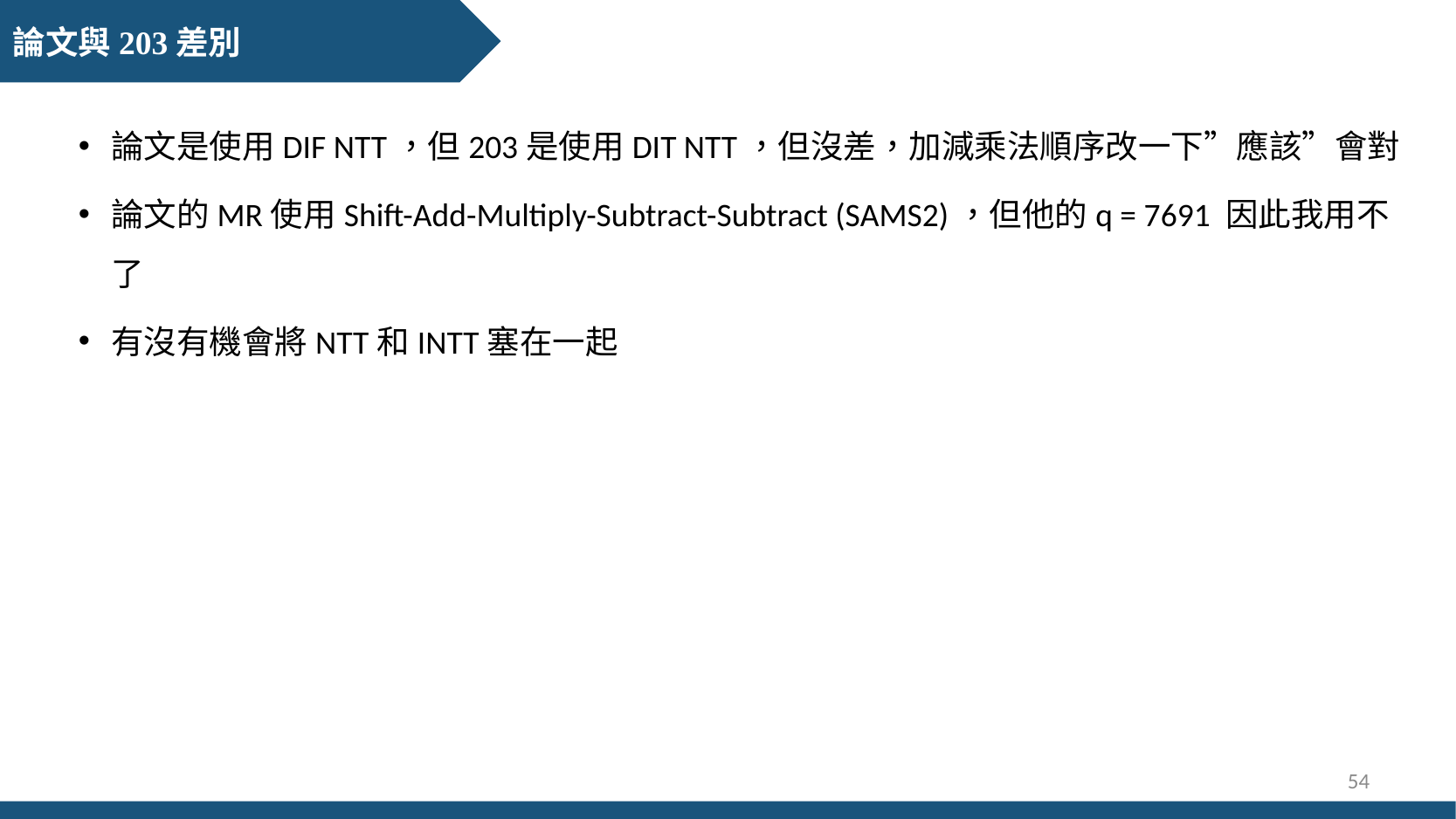

論文與203差別
論文是使用DIF NTT，但203是使用DIT NTT，但沒差，加減乘法順序改一下”應該”會對
論文的MR使用Shift-Add-Multiply-Subtract-Subtract (SAMS2)，但他的q = 7691 因此我用不了
有沒有機會將NTT和INTT塞在一起
54